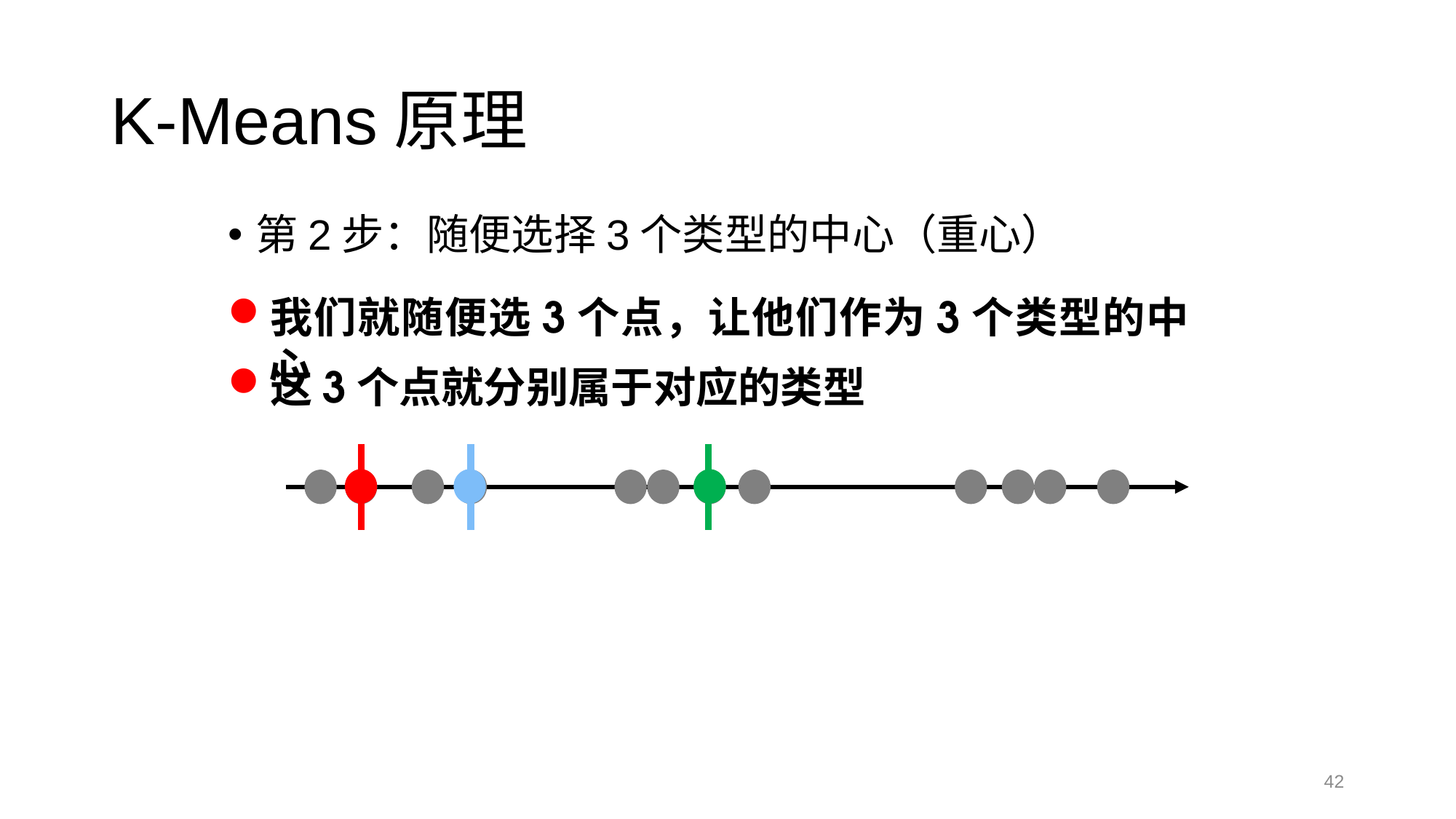

# K-Means原理
第2步：随便选择3个类型的中心（重心）
我们就随便选3个点，让他们作为3个类型的中心
这3个点就分别属于对应的类型

42